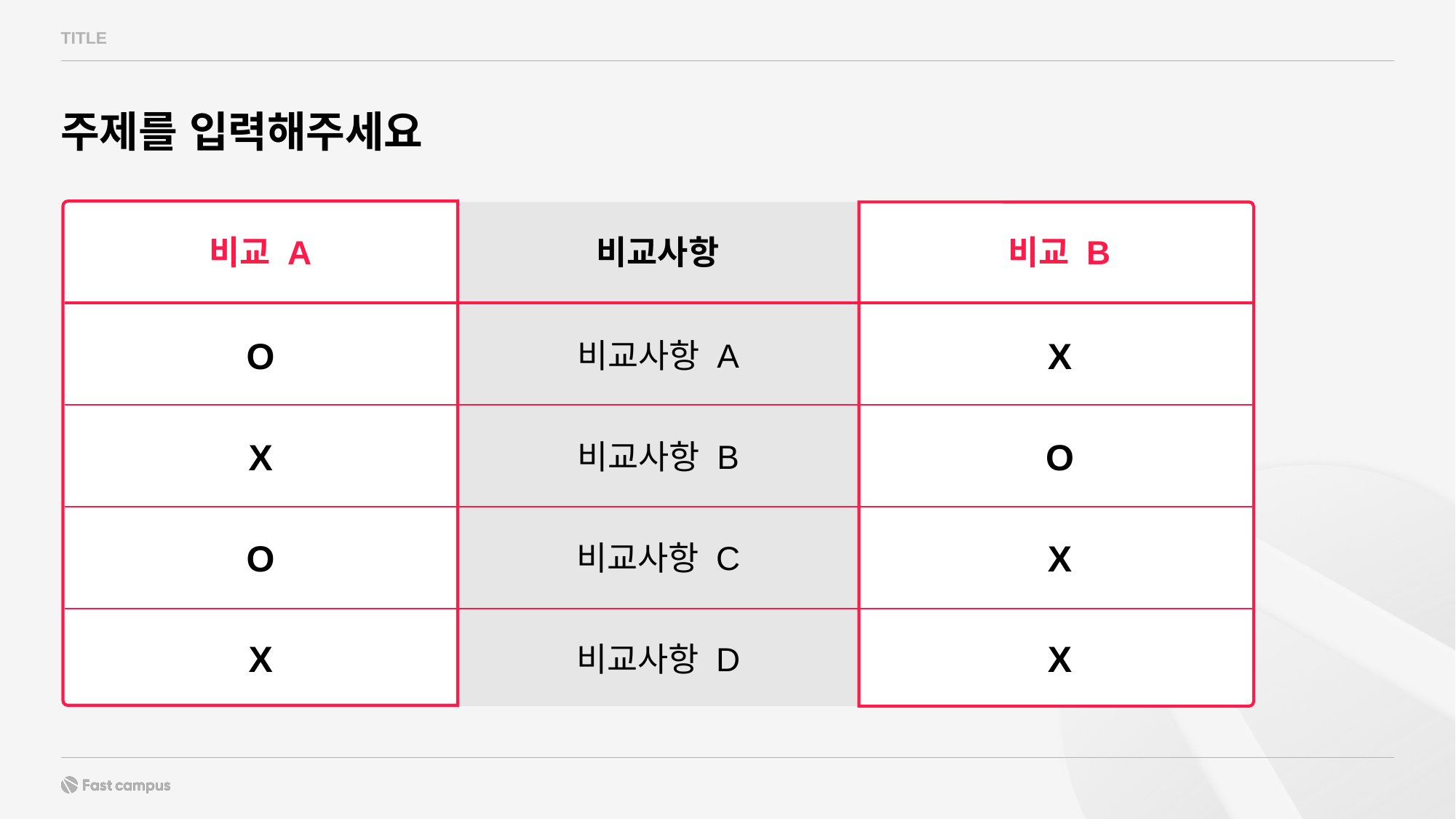

TITLE
주제를 입력해주세요
비교 A
비교사항
비교 B
O
X
비교사항 A
X
O
비교사항 B
O
X
비교사항 C
X
X
비교사항 D